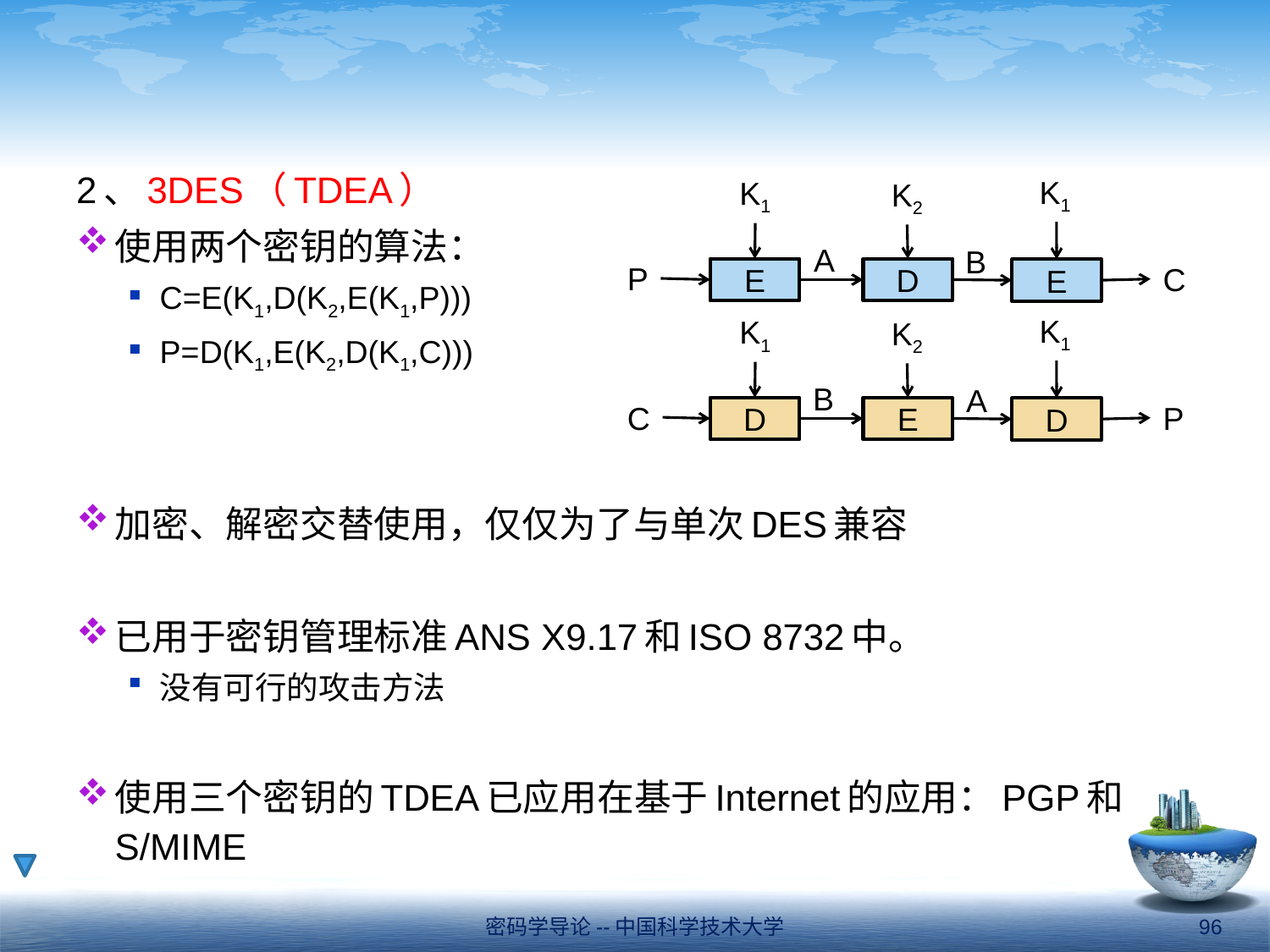

#
2、3DES（TDEA）
使用两个密钥的算法：
C=E(K1,D(K2,E(K1,P)))
P=D(K1,E(K2,D(K1,C)))

加密、解密交替使用，仅仅为了与单次DES兼容

已用于密钥管理标准ANS X9.17和ISO 8732中。
没有可行的攻击方法

使用三个密钥的TDEA已应用在基于Internet的应用：PGP和S/MIME
K1
K1
K2
A
B
P
C
E
D
E
K1
K1
K2
B
A
C
P
D
E
D

密码学导论--中国科学技术大学
96